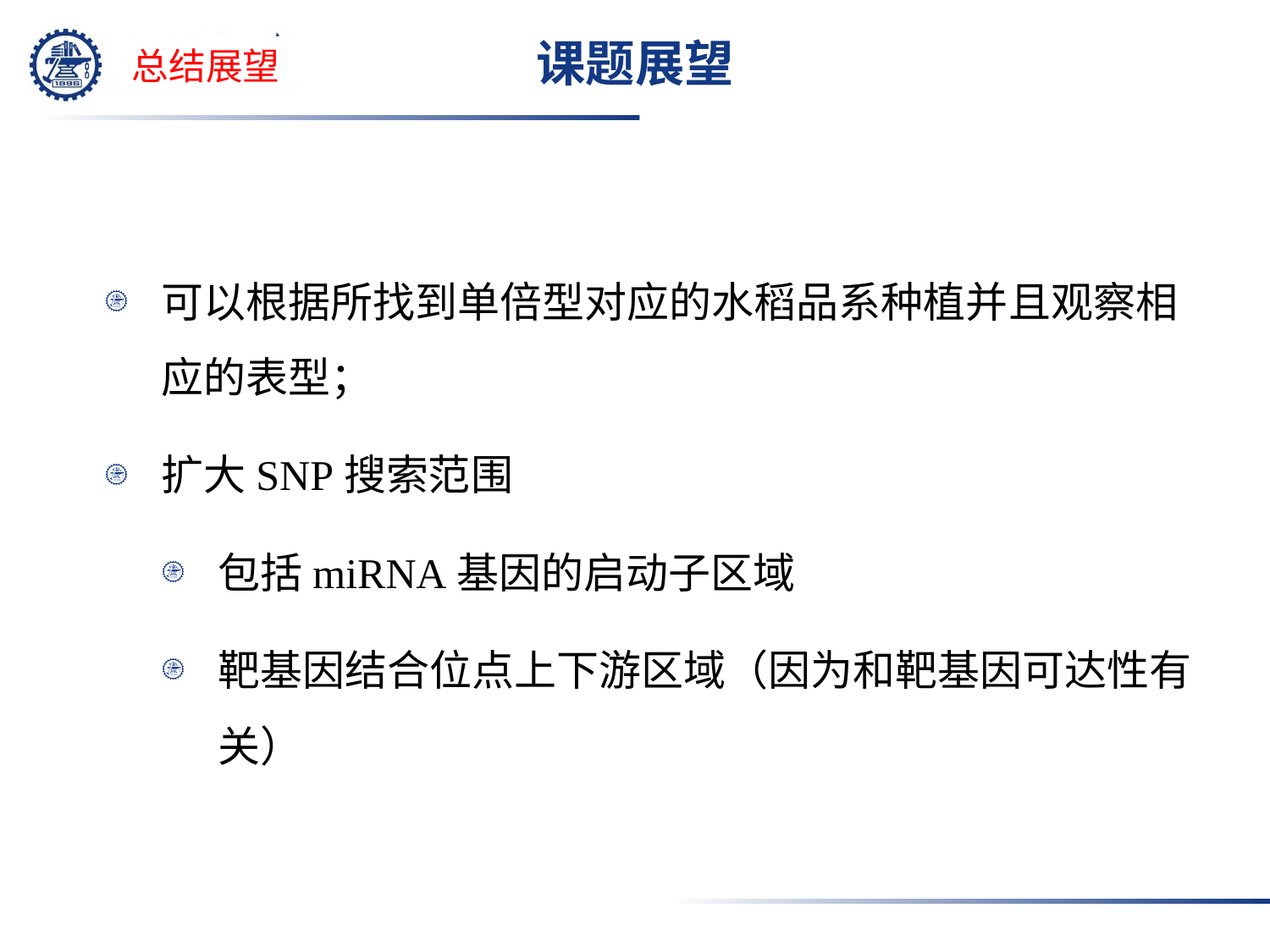

# 课题展望
总结展望
可以根据所找到单倍型对应的水稻品系种植并且观察相应的表型；
扩大SNP搜索范围
包括miRNA基因的启动子区域
靶基因结合位点上下游区域（因为和靶基因可达性有关）